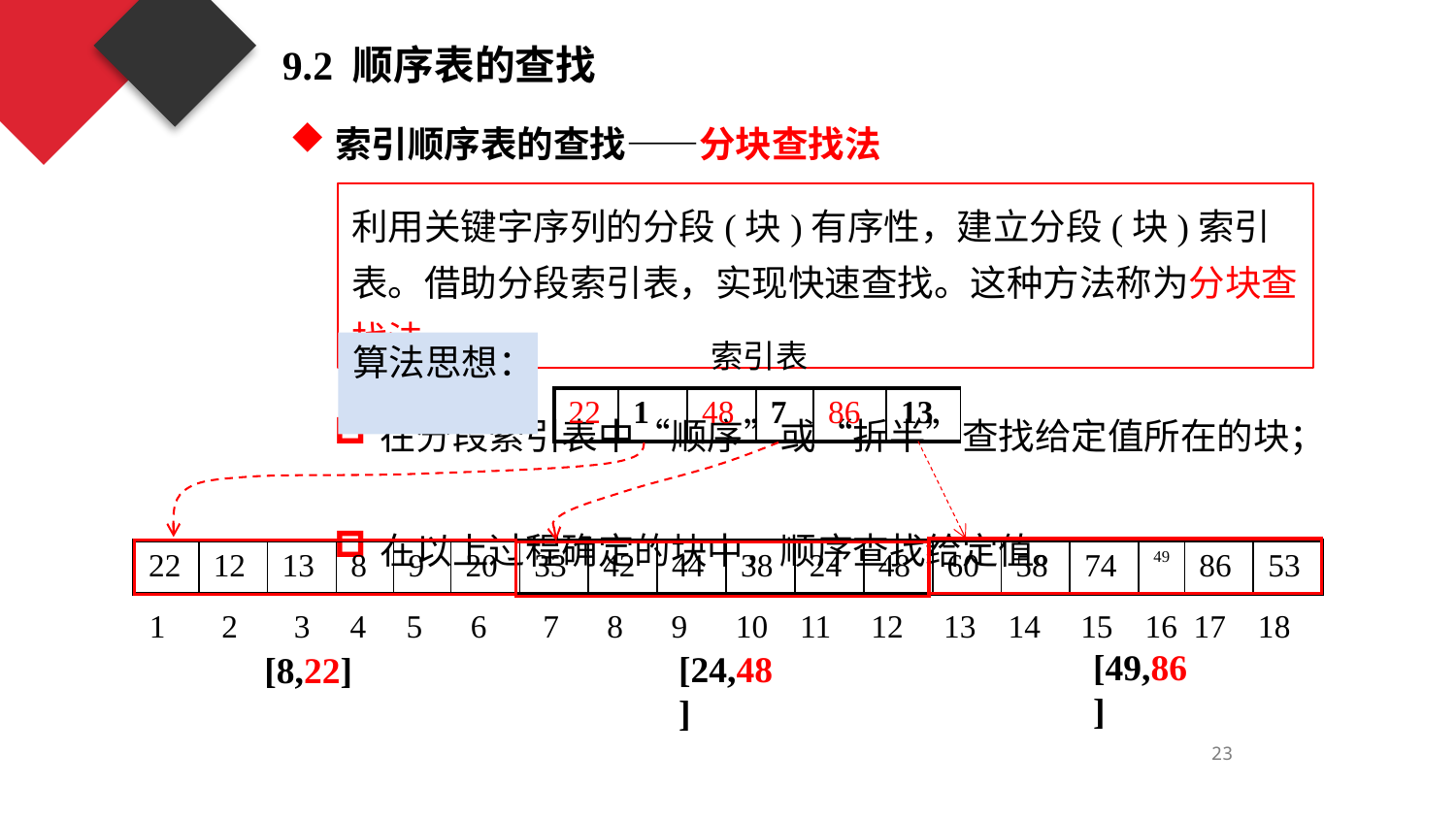

9.2 顺序表的查找
索引顺序表的查找——分块查找法
利用关键字序列的分段(块)有序性，建立分段(块)索引表。借助分段索引表，实现快速查找。这种方法称为分块查找法。
索引表
算法思想：
| 22 | 1 | 48 | 7 | 86 | 13 |
| --- | --- | --- | --- | --- | --- |
在分段索引表中“顺序”或“折半”查找给定值所在的块；
在以上过程确定的块中，顺序查找给定值。

| 22 | 12 | 13 | 8 | 9 | 20 | 33 | 42 | 44 | 38 | 24 | 48 | 60 | 58 | 74 | 49 | 86 | 53 |
| --- | --- | --- | --- | --- | --- | --- | --- | --- | --- | --- | --- | --- | --- | --- | --- | --- | --- |

1       2       3     4     5      6       7      8      9      10    11     12     13    14     15    16  17    18
[49,86]
[24,48]
[8,22]
23